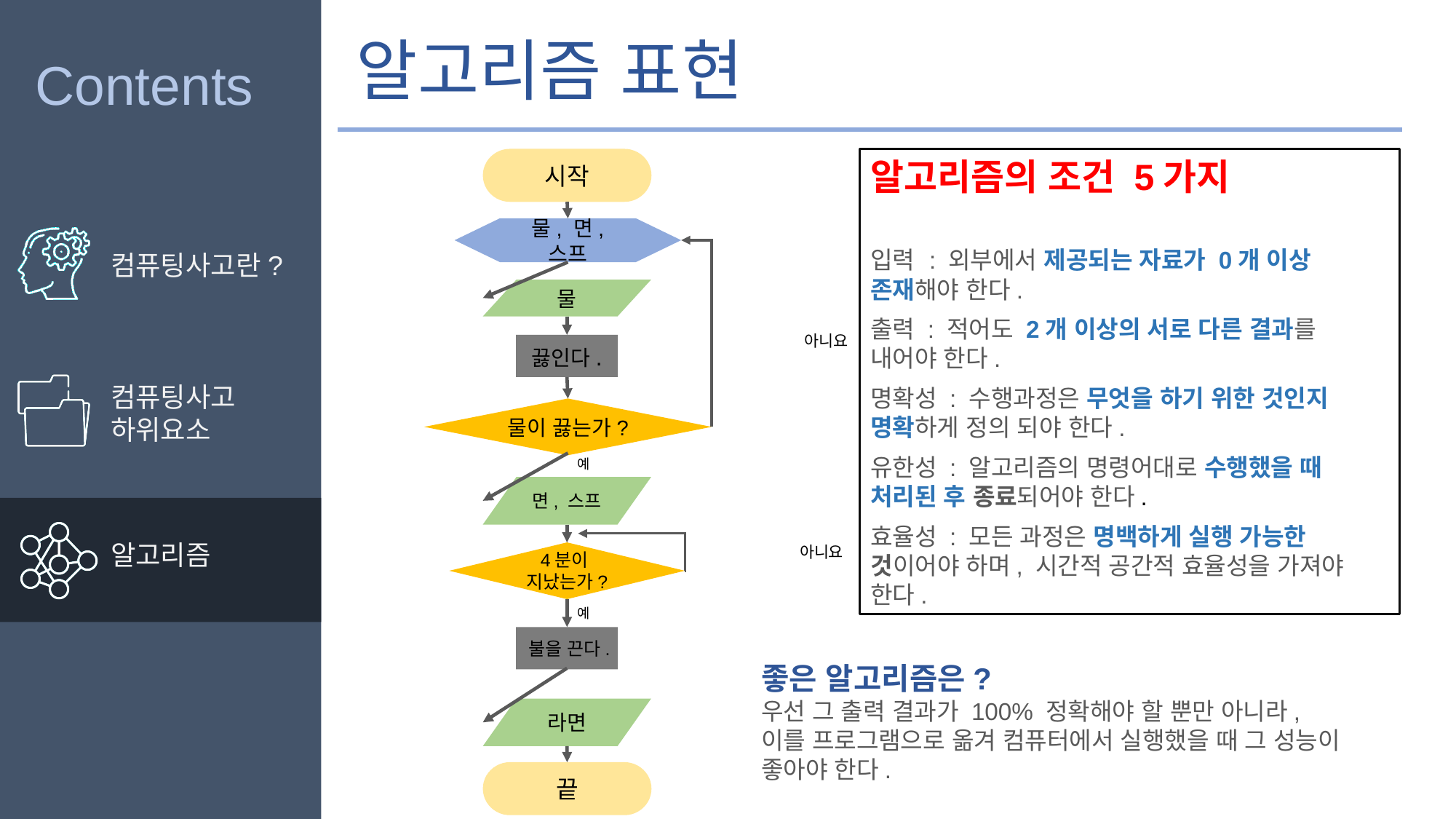

# 알고리즘 표현
시작
알고리즘의 조건 5가지

입력 : 외부에서 제공되는 자료가 0개 이상 존재해야 한다.

출력 : 적어도 2개 이상의 서로 다른 결과를 내어야 한다.

명확성 : 수행과정은 무엇을 하기 위한 것인지 명확하게 정의 되야 한다.

유한성 : 알고리즘의 명령어대로 수행했을 때 처리된 후 종료되어야 한다.

효율성 : 모든 과정은 명백하게 실행 가능한 것이어야 하며, 시간적 공간적 효율성을 가져야 한다.
물, 면, 스프
물
아니요
끓인다.
물이 끓는가?
예
면, 스프
아니요
4분이
지났는가?
예
불을 끈다.
좋은 알고리즘은?
우선 그 출력 결과가 100% 정확해야 할 뿐만 아니라, 이를 프로그램으로 옮겨 컴퓨터에서 실행했을 때 그 성능이 좋아야 한다.
라면
끝